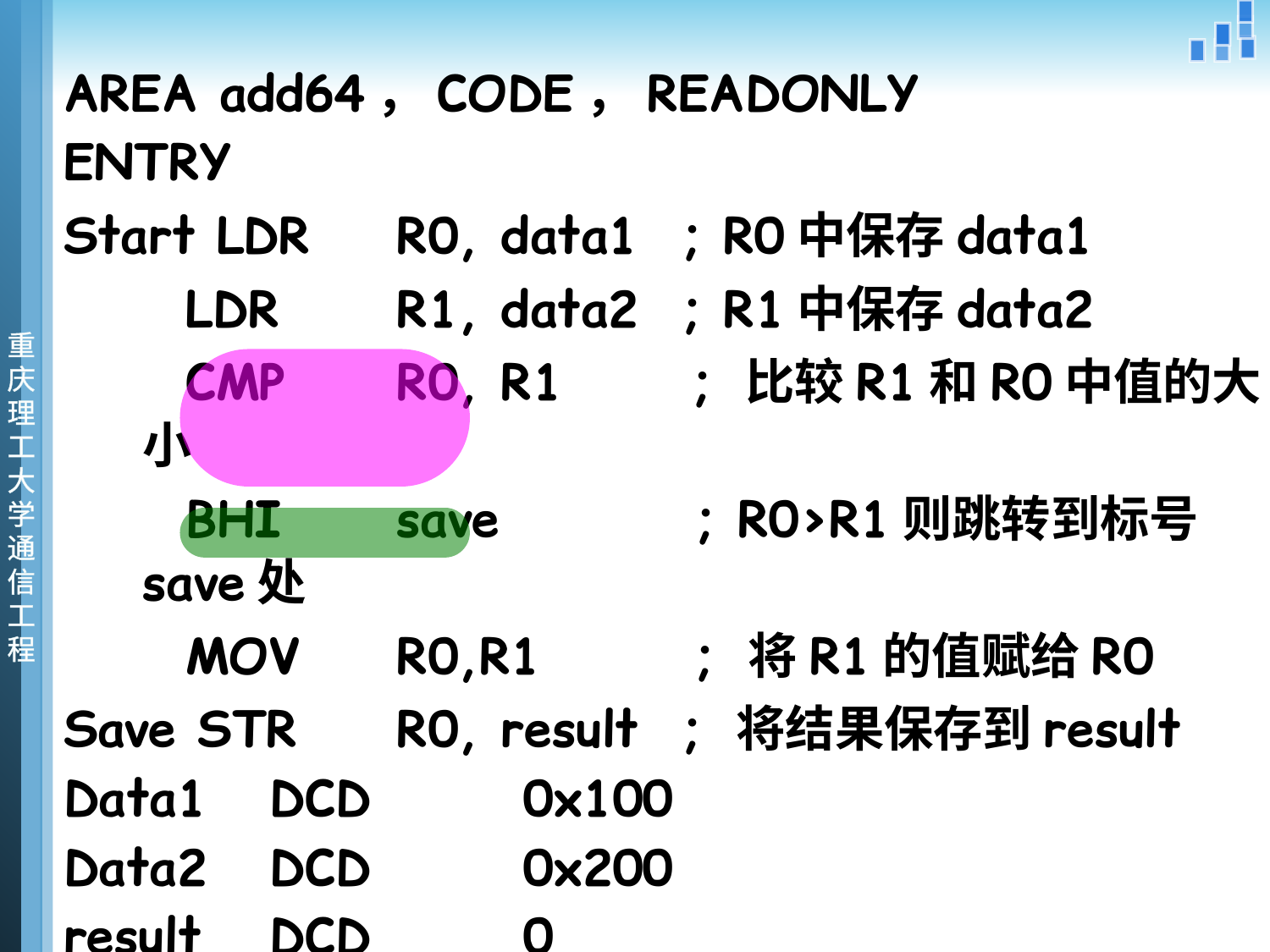

AREA add64，CODE，READONLY
ENTRY
Start LDR	R0, data1  ; R0中保存data1
	  LDR	R1, data2  ; R1中保存data2
	  CMP	R0, R1      ; 比较R1和R0中值的大小
	  BHI	save	        ; R0>R1则跳转到标号save处
	  MOV	R0,R1	  ; 将R1的值赋给R0
Save STR	R0, result  ; 将结果保存到result
Data1	DCD		0x100
Data2	DCD		0x200
result 	DCD		0
END